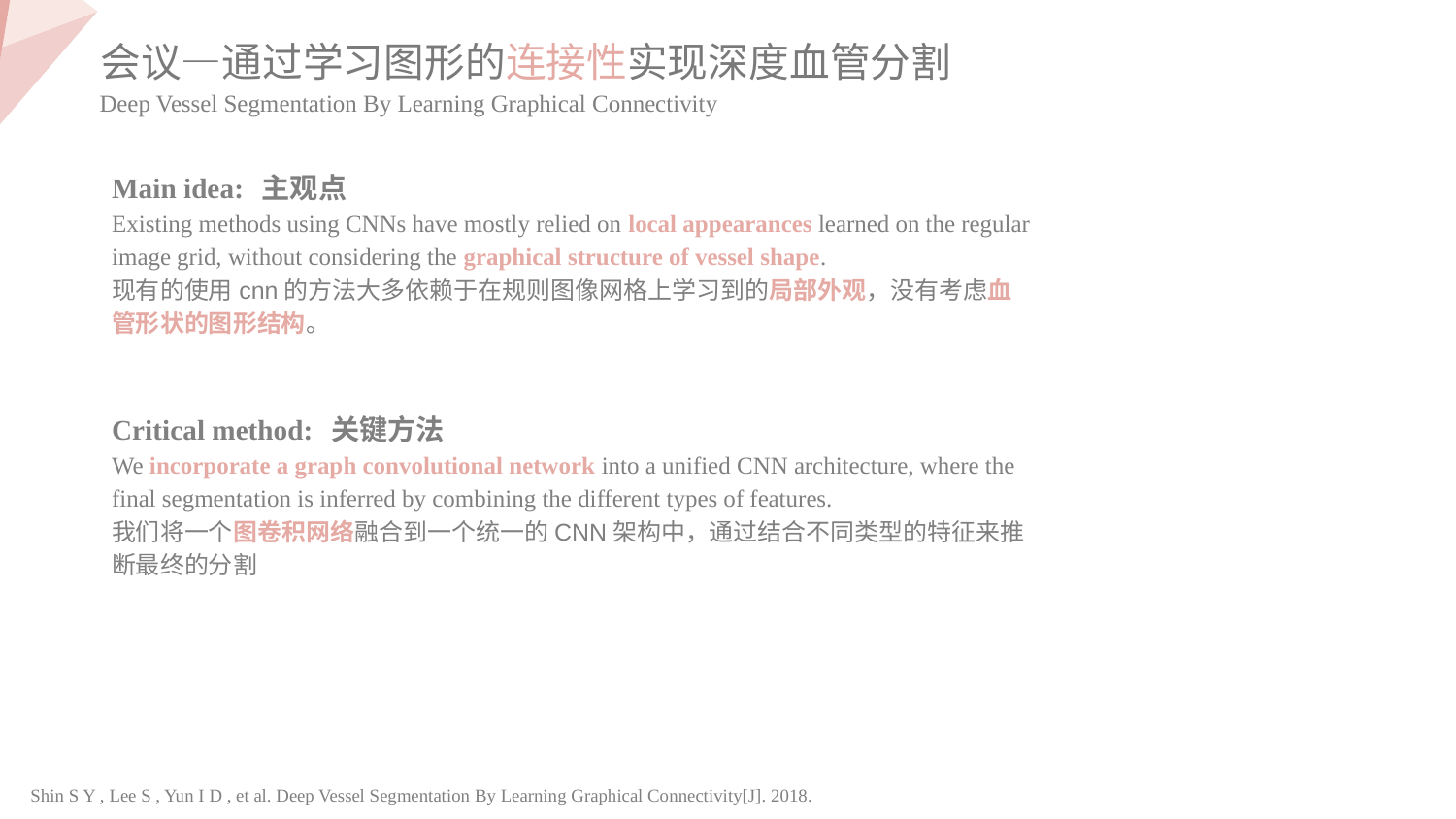

会议—通过学习图形的连接性实现深度血管分割
Deep Vessel Segmentation By Learning Graphical Connectivity
Main idea:  主观点
Existing methods using CNNs have mostly relied on local appearances learned on the regular image grid, without considering the graphical structure of vessel shape.
现有的使用cnn的方法大多依赖于在规则图像网格上学习到的局部外观，没有考虑血管形状的图形结构。
Critical method:  关键方法
We incorporate a graph convolutional network into a unified CNN architecture, where the final segmentation is inferred by combining the different types of features.
我们将一个图卷积网络融合到一个统一的CNN架构中，通过结合不同类型的特征来推断最终的分割
Shin S Y , Lee S , Yun I D , et al. Deep Vessel Segmentation By Learning Graphical Connectivity[J]. 2018.